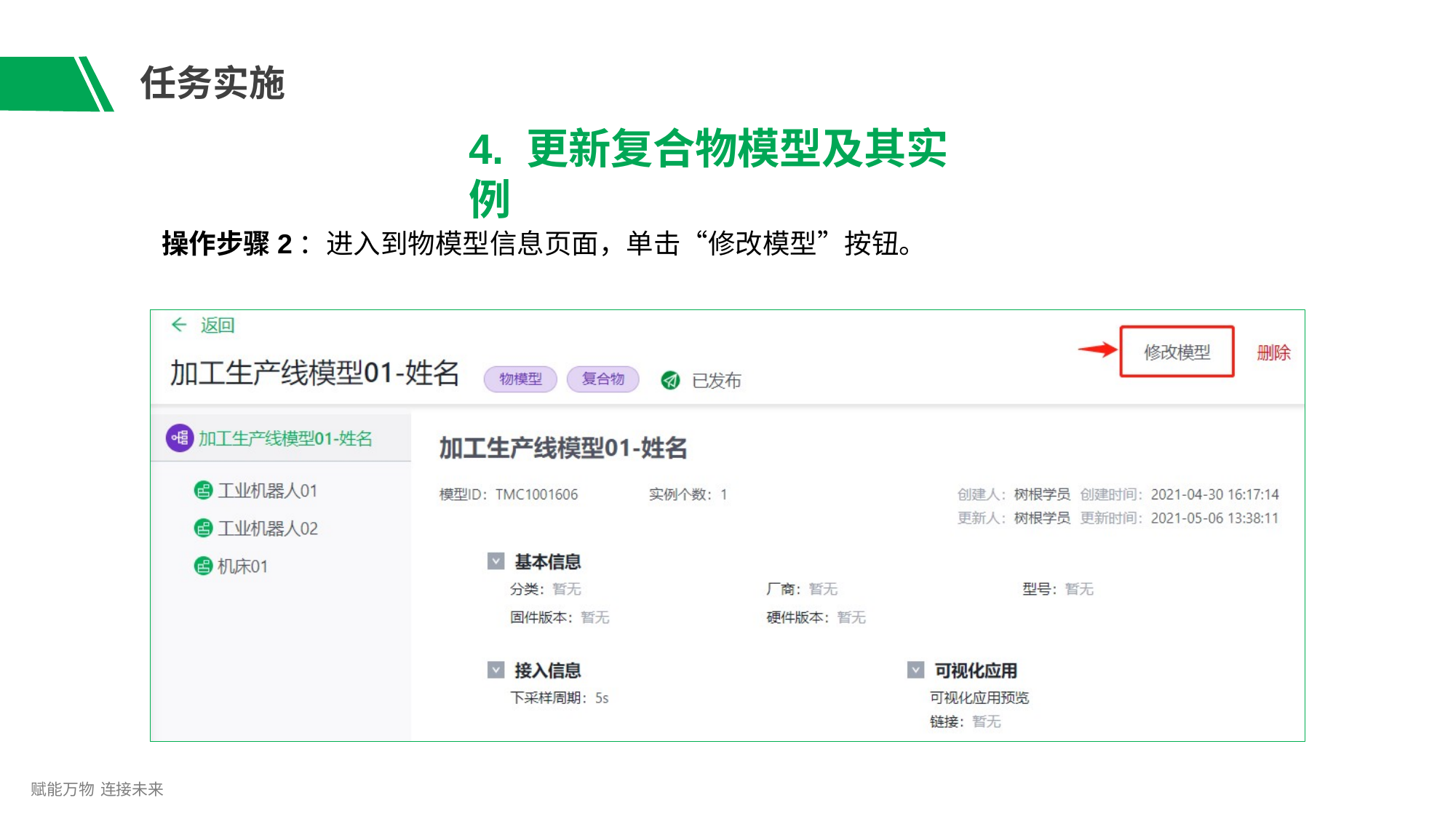

# 任务实施
4. 更新复合物模型及其实例
操作步骤2：进入到物模型信息页面，单击“修改模型”按钮。

赋能万物 连接未来